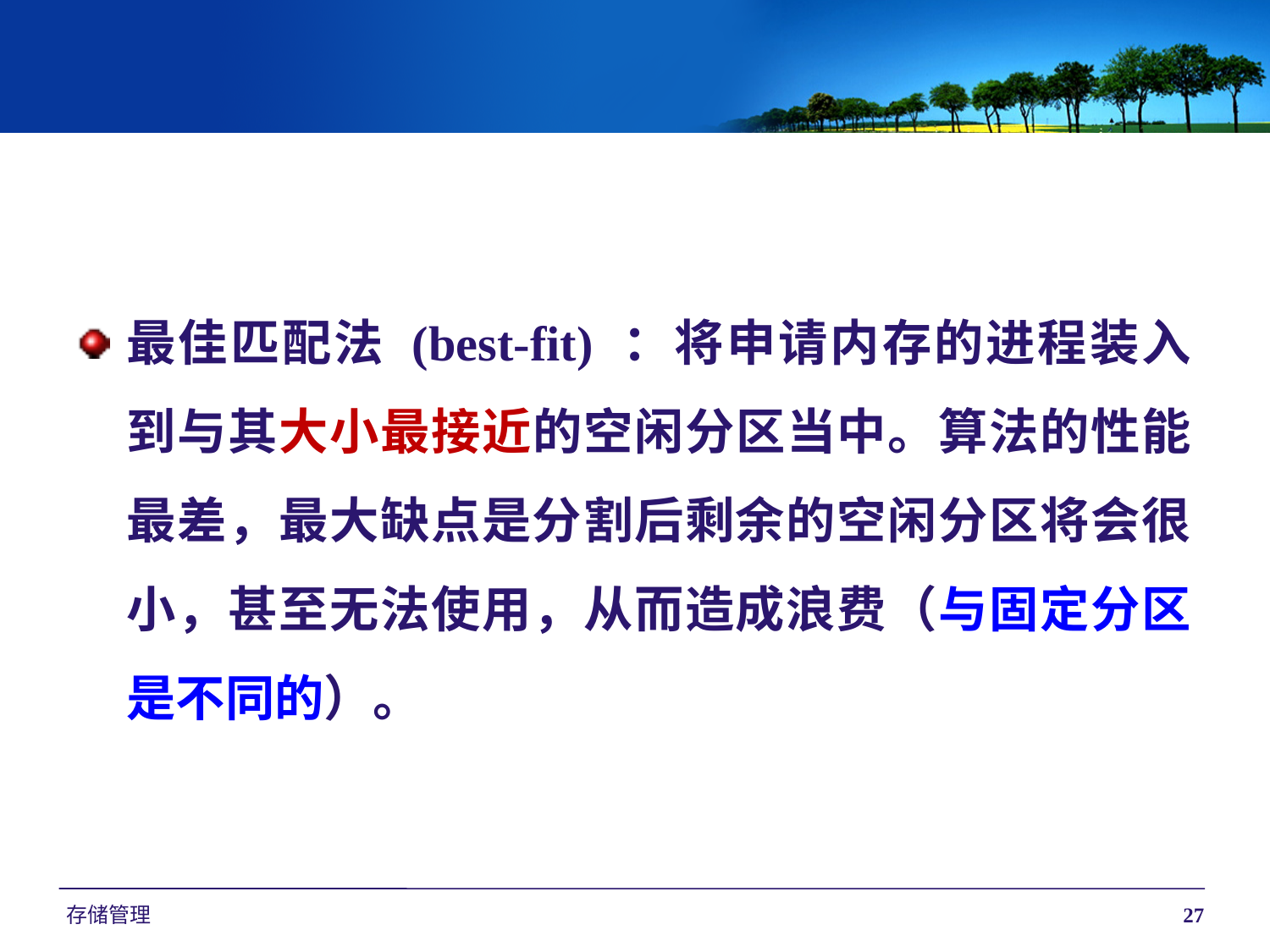

最佳匹配法 (best-fit) ：将申请内存的进程装入到与其大小最接近的空闲分区当中。算法的性能最差，最大缺点是分割后剩余的空闲分区将会很小，甚至无法使用，从而造成浪费（与固定分区是不同的）。
存储管理
27